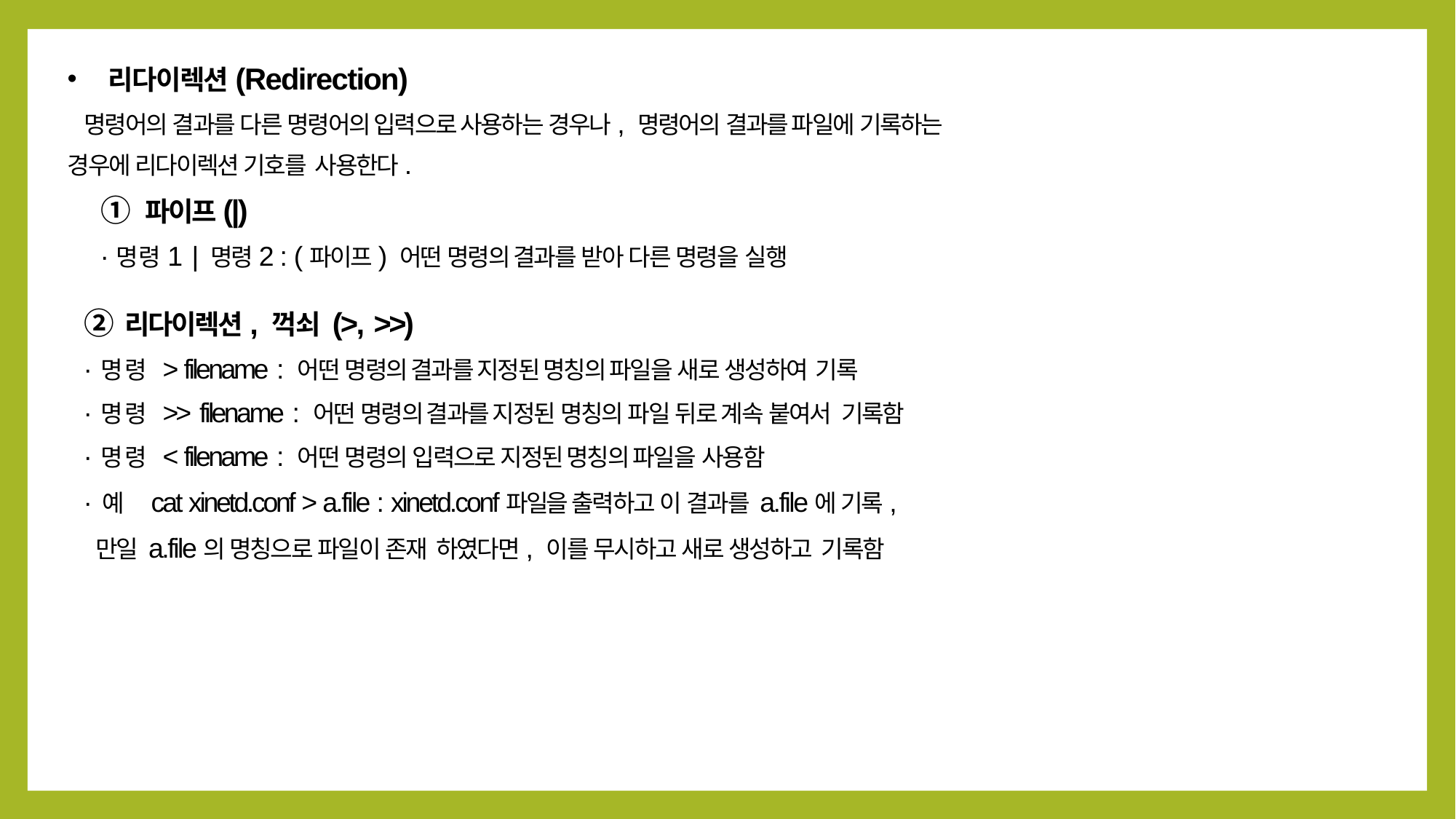

리다이렉션(Redirection)
명령어의 결과를 다른 명령어의 입력으로 사용하는 경우나, 명령어의 결과를 파일에 기록하는 경우에 리다이렉션 기호를  사용한다.
① 파이프(|)
∙명령1 | 명령2 : (파이프) 어떤 명령의 결과를 받아 다른 명령을 실행
② 리다이렉션, 꺽쇠 (>, >>)
∙명령 > filename : 어떤 명령의 결과를 지정된 명칭의 파일을 새로 생성하여 기록
∙명령 >> filename : 어떤 명령의 결과를 지정된 명칭의 파일 뒤로 계속 붙여서 기록함
∙명령 < filename : 어떤 명령의 입력으로 지정된 명칭의 파일을 사용함
∙예  cat xinetd.conf > a.file : xinetd.conf파일을 출력하고 이 결과를 a.file에 기록,
 만일 a.file의 명칭으로 파일이 존재  하였다면, 이를 무시하고 새로 생성하고 기록함